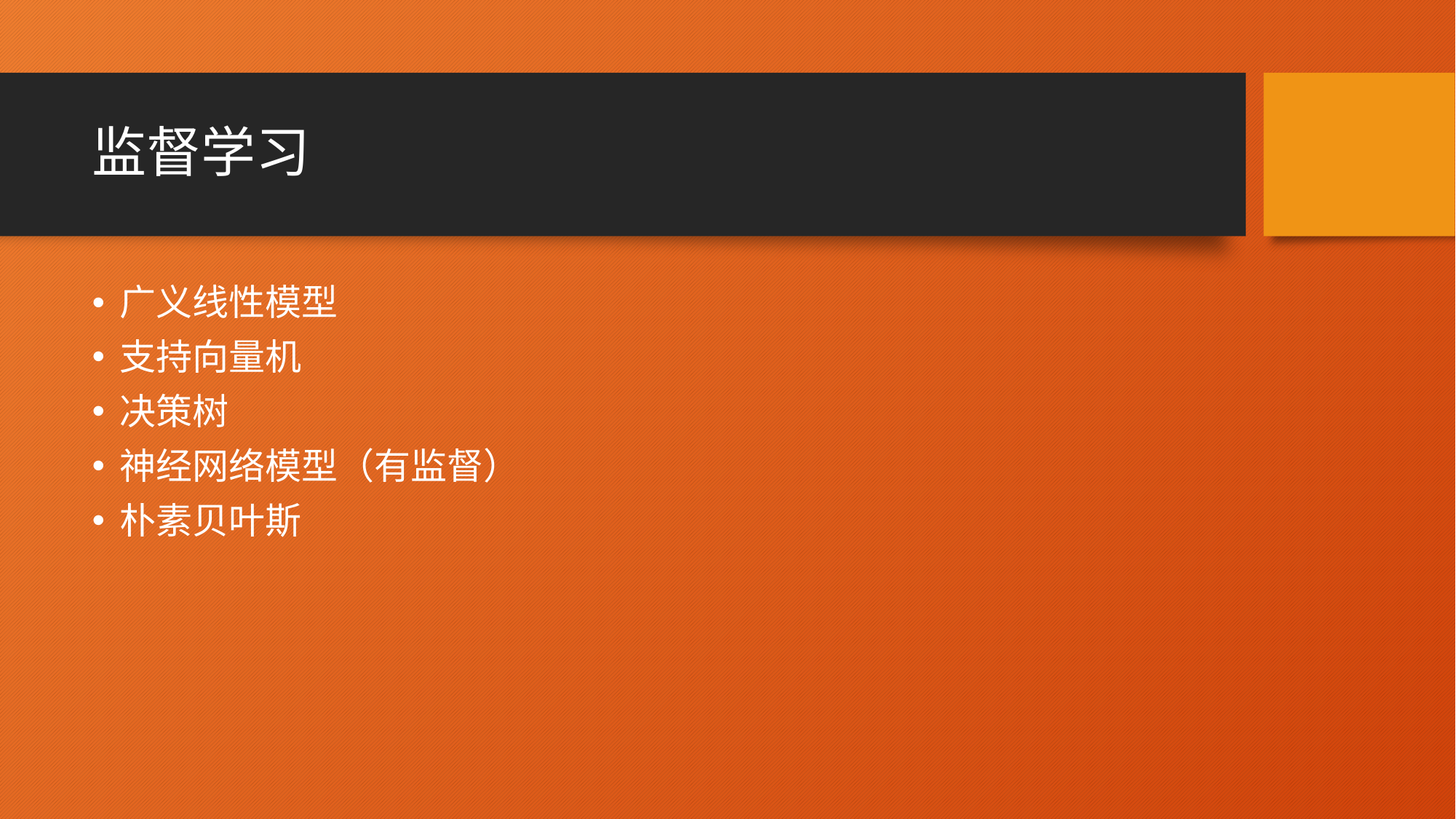

# 监督学习
广义线性模型
支持向量机
决策树
神经网络模型（有监督）
朴素贝叶斯